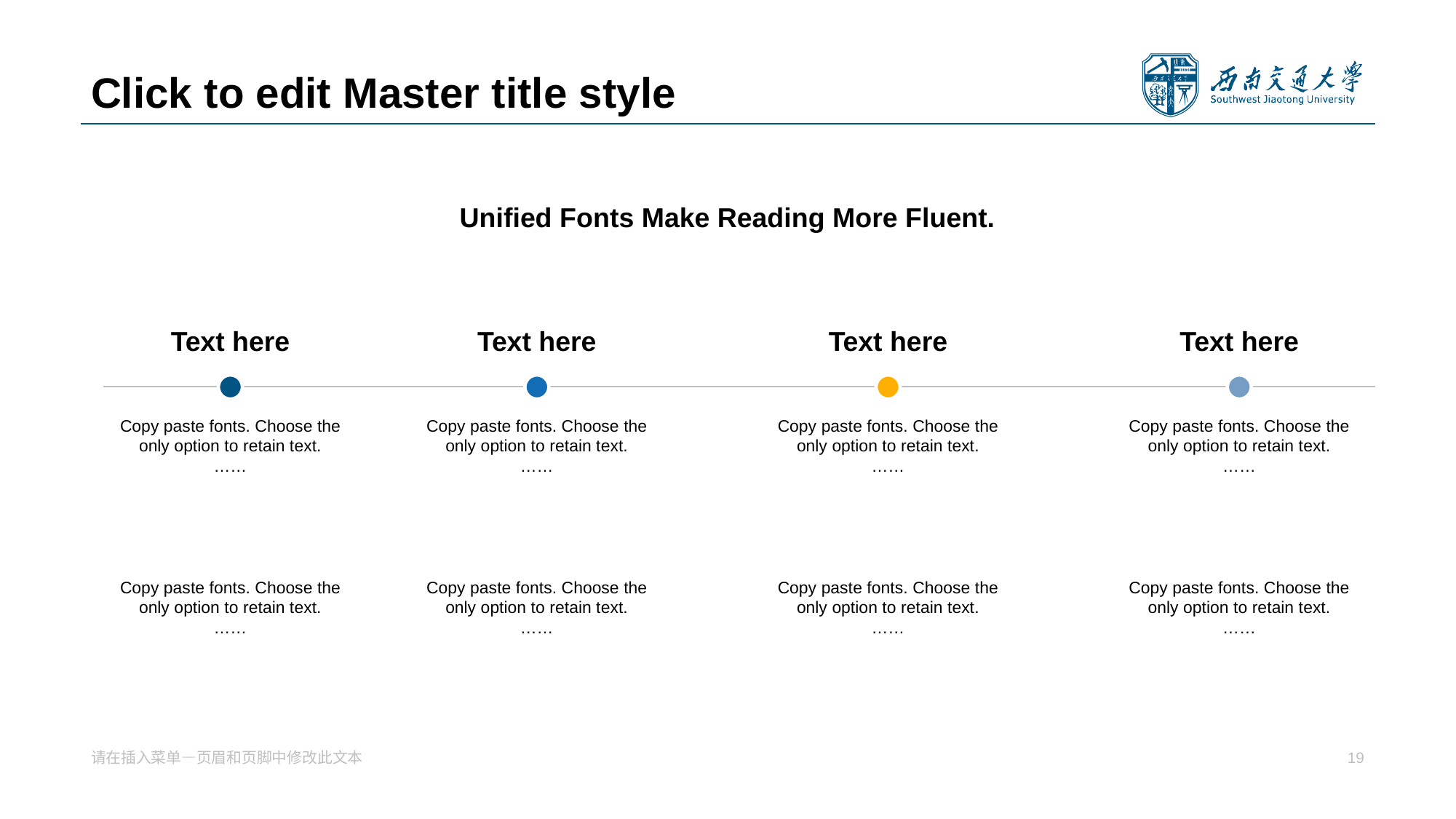

# Click to edit Master title style
Unified Fonts Make Reading More Fluent.
Text here
Text here
Text here
Text here

Copy paste fonts. Choose the only option to retain text.
……
Copy paste fonts. Choose the only option to retain text.
……
Copy paste fonts. Choose the only option to retain text.
……
Copy paste fonts. Choose the only option to retain text.
……
Copy paste fonts. Choose the only option to retain text.
……
Copy paste fonts. Choose the only option to retain text.
……
Copy paste fonts. Choose the only option to retain text.
……
Copy paste fonts. Choose the only option to retain text.
……
请在插入菜单—页眉和页脚中修改此文本
19